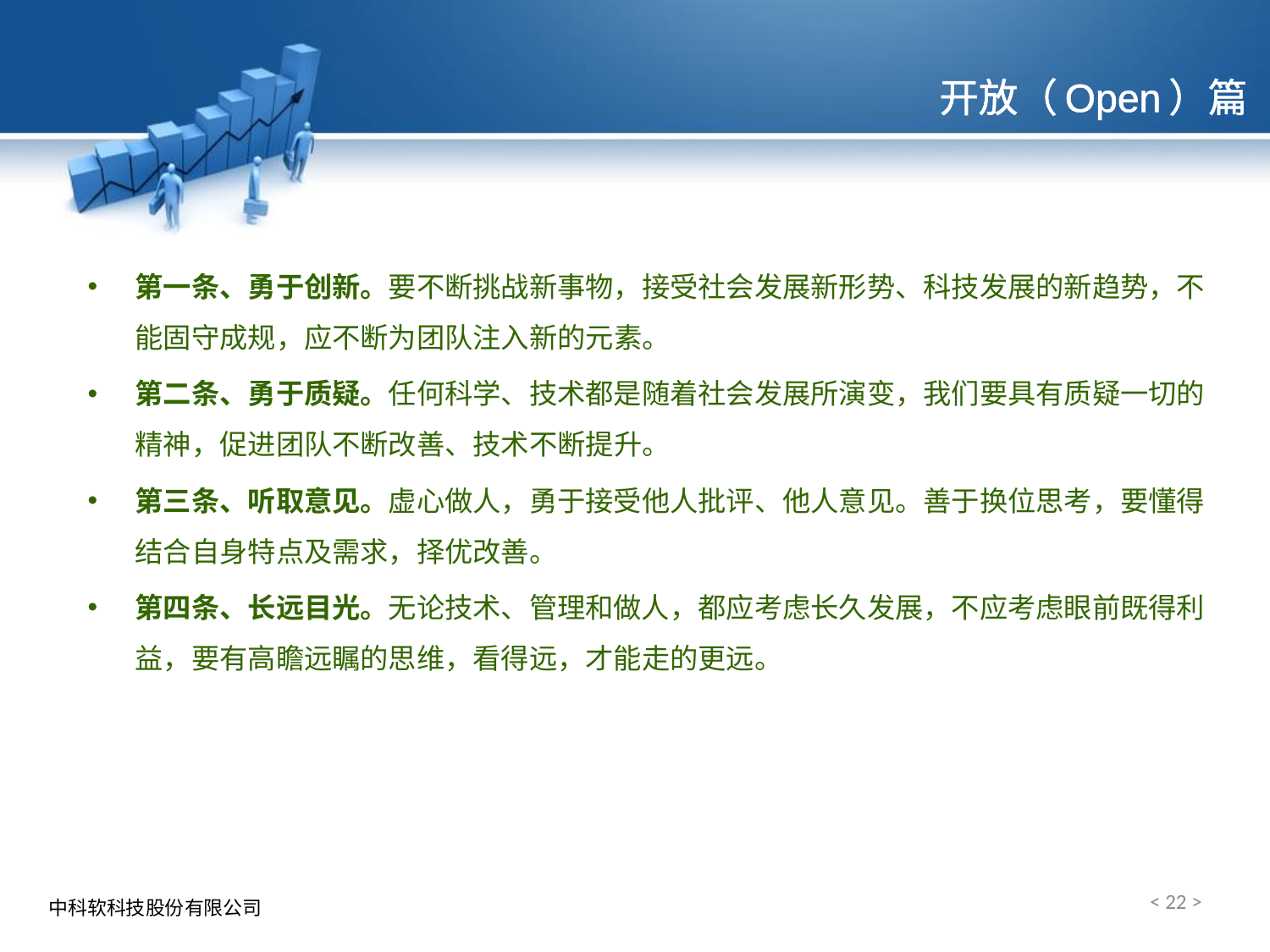

# 开放（Open）篇
第一条、勇于创新。要不断挑战新事物，接受社会发展新形势、科技发展的新趋势，不能固守成规，应不断为团队注入新的元素。
第二条、勇于质疑。任何科学、技术都是随着社会发展所演变，我们要具有质疑一切的精神，促进团队不断改善、技术不断提升。
第三条、听取意见。虚心做人，勇于接受他人批评、他人意见。善于换位思考，要懂得结合自身特点及需求，择优改善。
第四条、长远目光。无论技术、管理和做人，都应考虑长久发展，不应考虑眼前既得利益，要有高瞻远瞩的思维，看得远，才能走的更远。